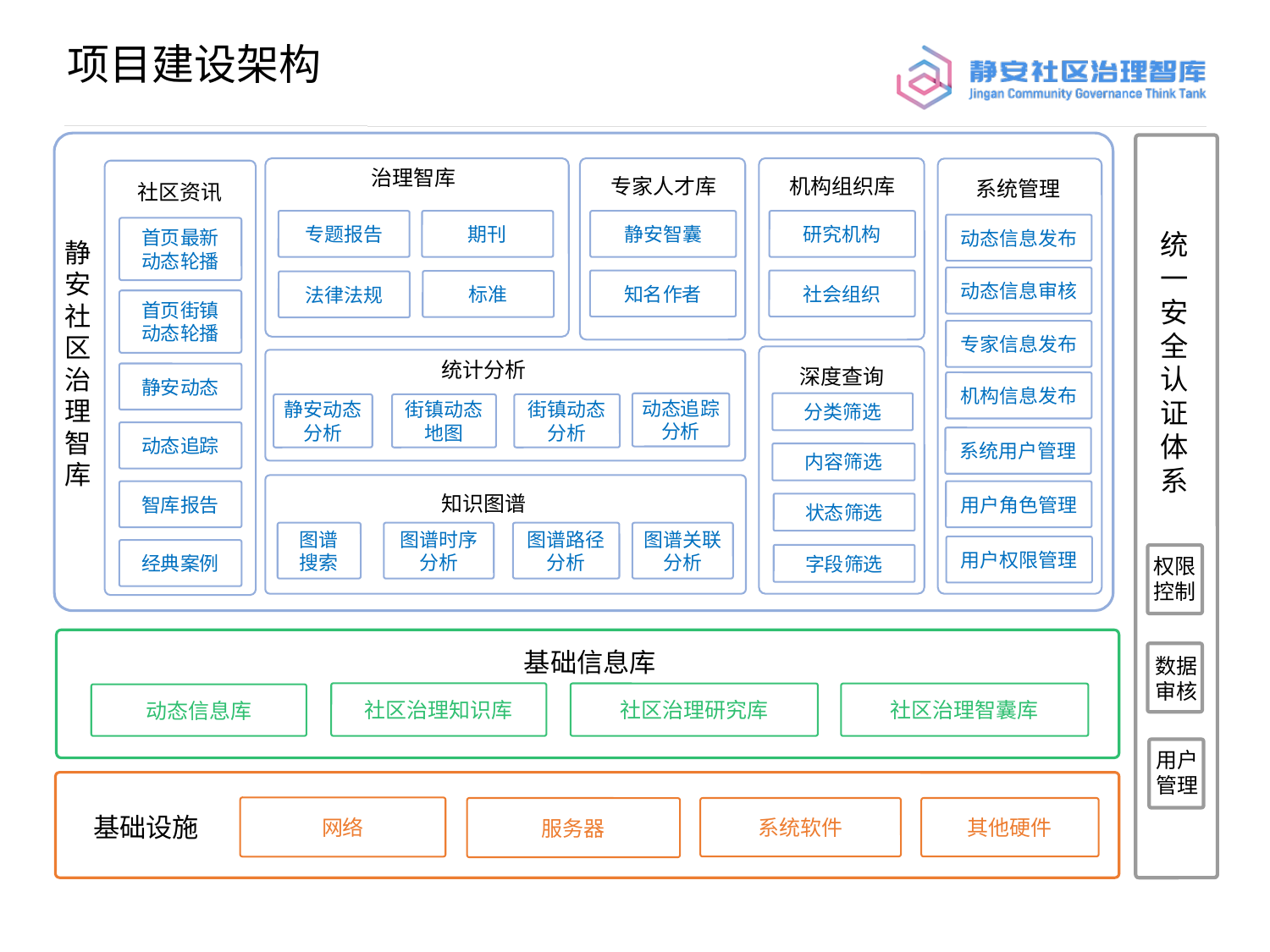

项目建设架构

v
v

治理智库

专家人才库
机构组织库
系统管理
社区资讯
专题报告
期刊
静安智囊
研究机构
动态信息发布
首页最新
动态轮播
静安社区治理智库
动态信息审核
知名作者
社会组织
标准
法律法规
首页街镇
动态轮播
专家信息发布

cv
统计分析
深度查询
静安动态
机构信息发布
分类筛选
动态追踪分析
静安动态分析
街镇动态地图
街镇动态分析
动态追踪
系统用户管理
内容筛选
cv
智库报告
用户角色管理
知识图谱
状态筛选
图谱
搜索
图谱时序分析
图谱路径分析
图谱关联分析
用户权限管理
经典案例
字段筛选

统一安全认证体系

权限
控制

数据审核

用户管理

基础信息库
社区治理知识库
社区治理研究库
社区治理智囊库
动态信息库

网络
服务器
系统软件
其他硬件
基础设施